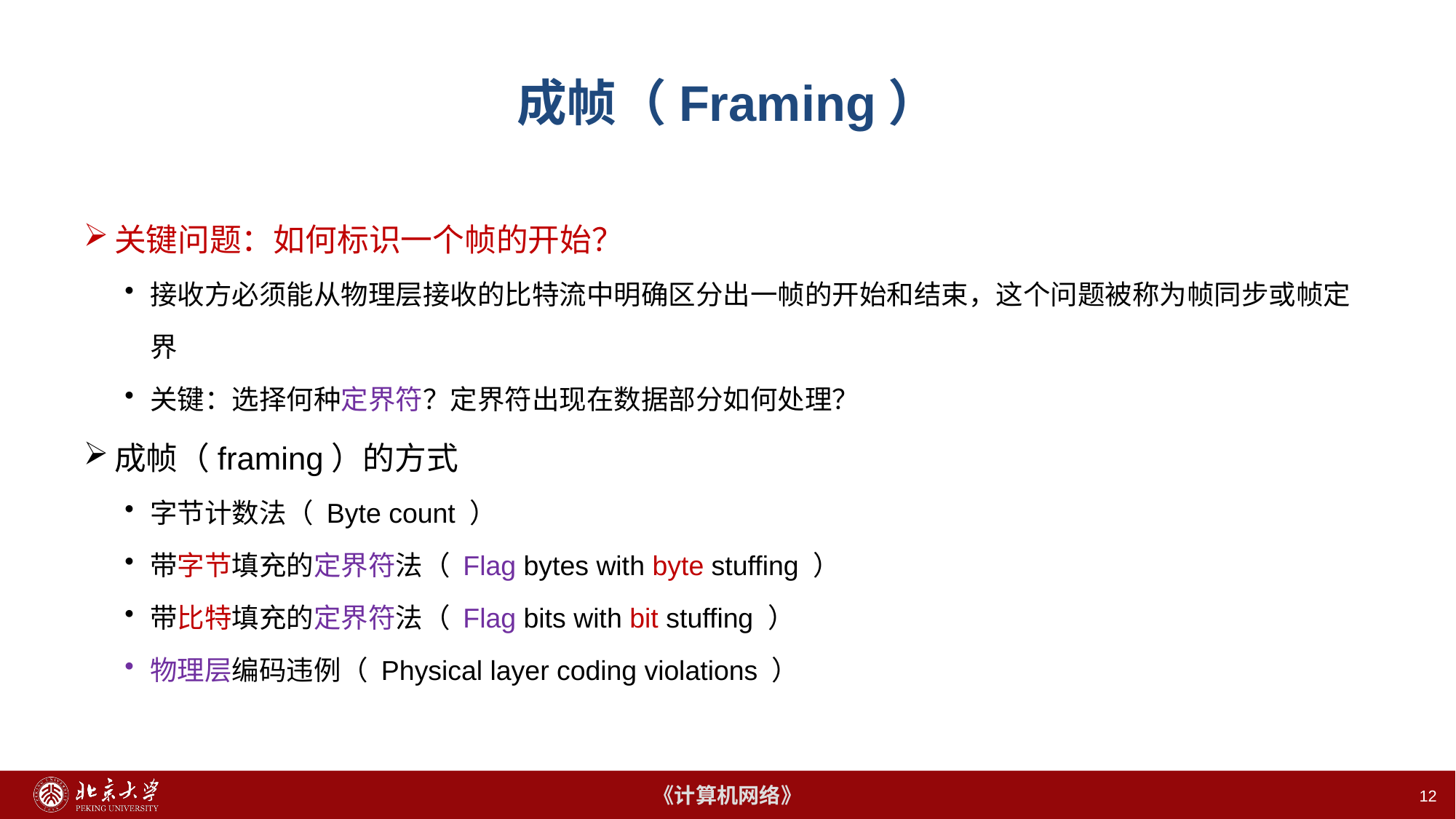

# 成帧（Framing）
关键问题：如何标识一个帧的开始？
接收方必须能从物理层接收的比特流中明确区分出一帧的开始和结束，这个问题被称为帧同步或帧定界
关键：选择何种定界符？定界符出现在数据部分如何处理？
成帧（framing）的方式
字节计数法（ Byte count ）
带字节填充的定界符法（ Flag bytes with byte stuffing ）
带比特填充的定界符法（ Flag bits with bit stuffing ）
物理层编码违例（ Physical layer coding violations ）
12